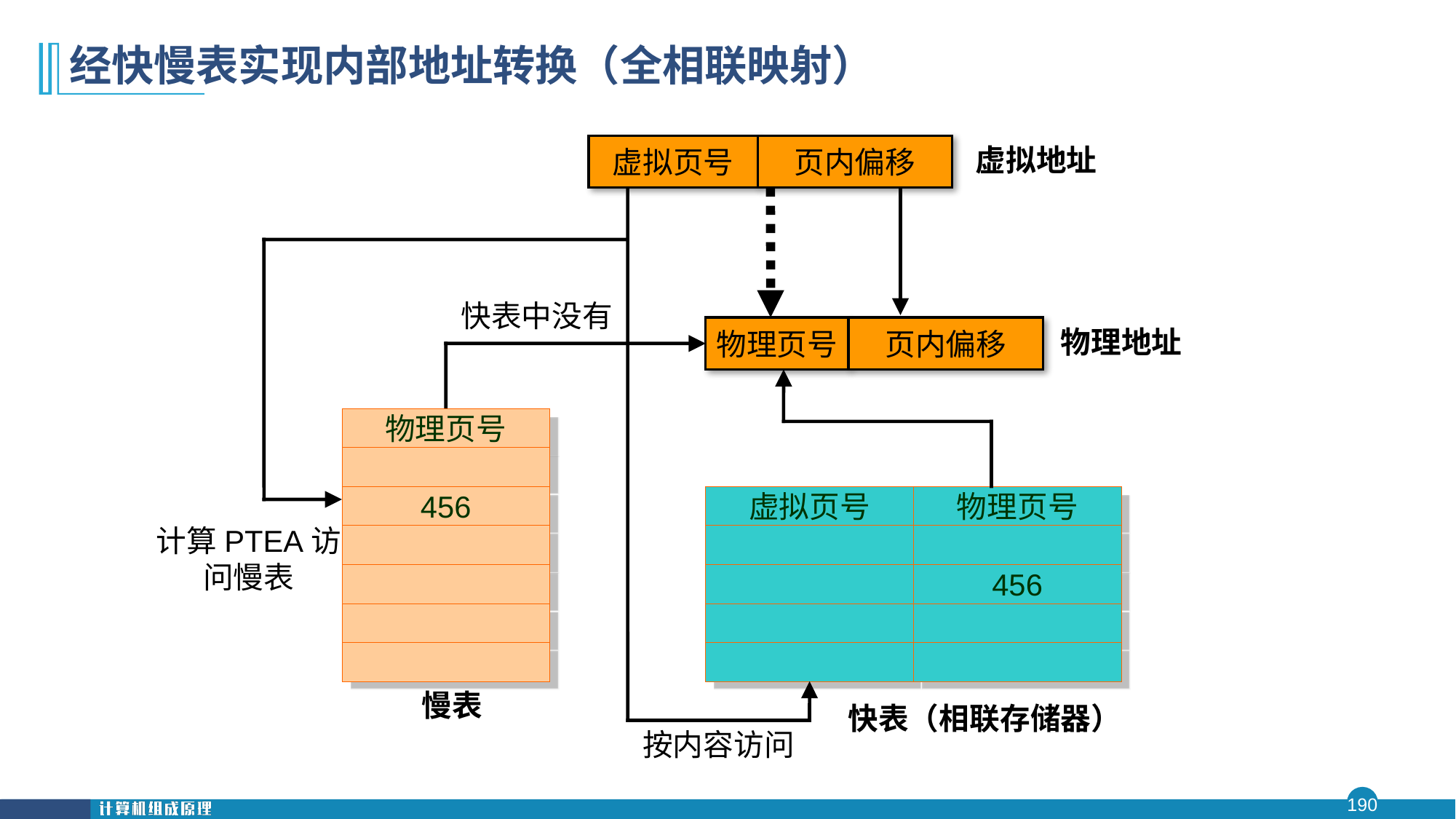

# 经快慢表实现内部地址转换（全相联映射）
虚拟页号
页内偏移
虚拟地址

快表中没有
物理页号
页内偏移
物理地址

物理页号

456
虚拟页号
物理页号

计算PTEA访问慢表

456

慢表

快表（相联存储器）

按内容访问